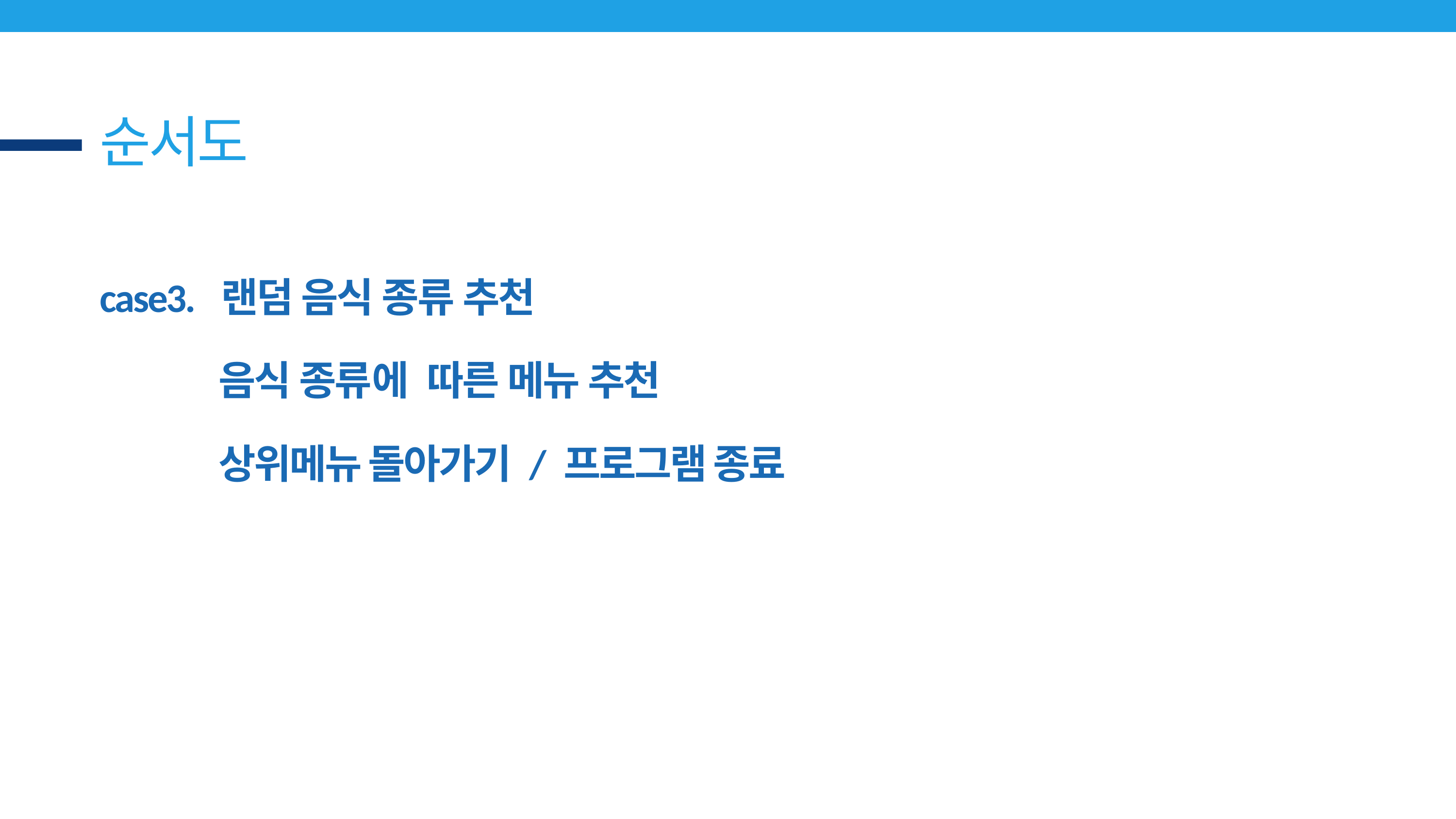

순서도

case3.  랜덤 음식 종류 추천
음식 종류에  따른 메뉴 추천
상위메뉴 돌아가기 / 프로그램 종료